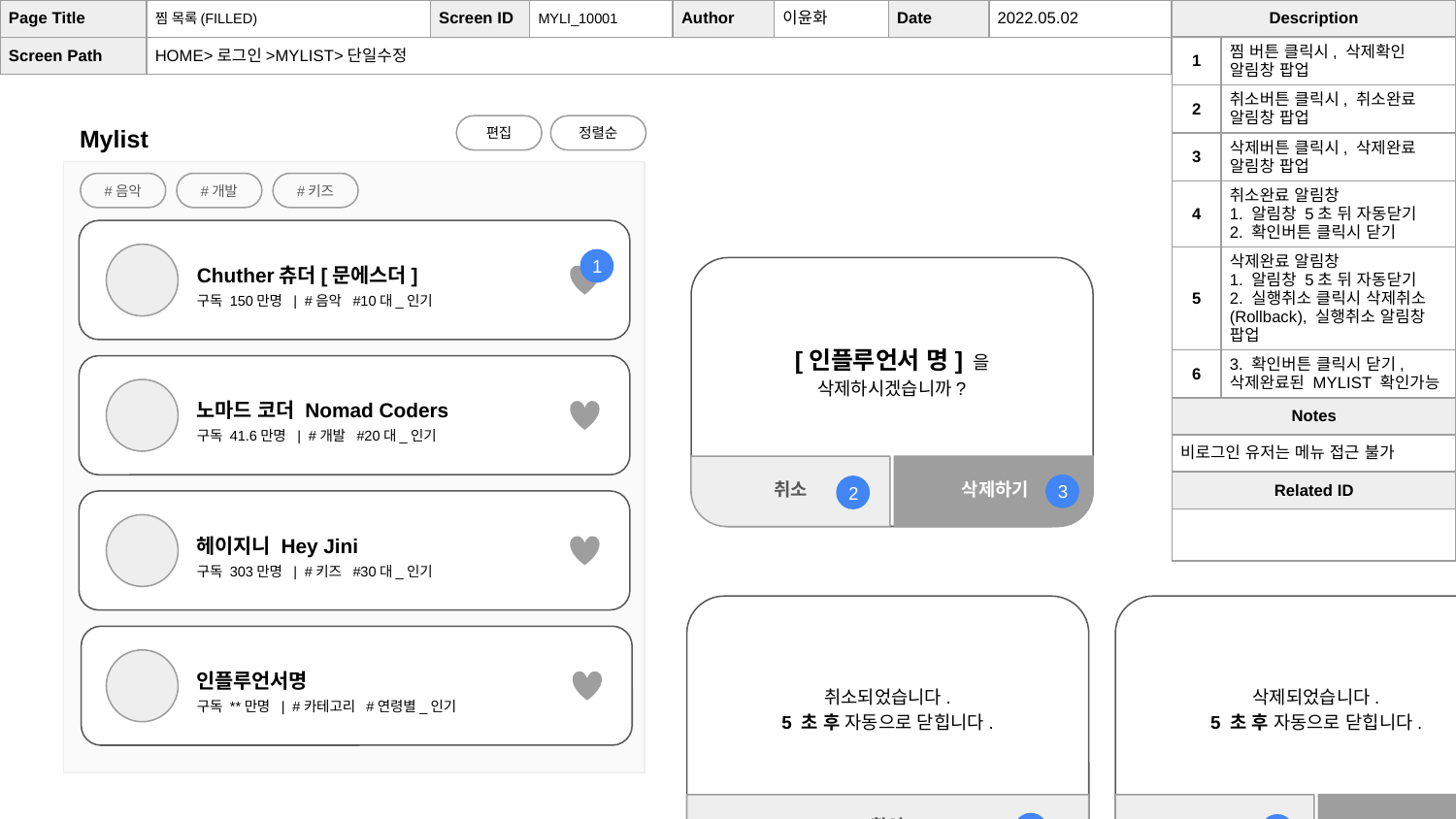

| Page Title | 찜 목록(FILLED) | Screen ID | MYLI\_10001 | Author | 이윤화 | Date | 2022.05.02 |
| --- | --- | --- | --- | --- | --- | --- | --- |
| Screen Path | HOME>로그인>MYLIST>단일수정 |  |  |  |  |  |  |
| Description |  |
| --- | --- |
| 1 | 찜 버튼 클릭시, 삭제확인 알림창 팝업 |
| 2 | 취소버튼 클릭시, 취소완료 알림창 팝업 |
| 3 | 삭제버튼 클릭시, 삭제완료 알림창 팝업 |
| 4 | 취소완료 알림창 1. 알림창 5초 뒤 자동닫기 2. 확인버튼 클릭시 닫기 |
| 5 | 삭제완료 알림창 1. 알림창 5초 뒤 자동닫기 2. 실행취소 클릭시 삭제취소(Rollback), 실행취소 알림창 팝업 |
| 6 | 3. 확인버튼 클릭시 닫기, 삭제완료된 MYLIST 확인가능 |
| Notes |  |
| 비로그인 유저는 메뉴 접근 불가 |  |
| Related ID |  |
|  |  |
편집
정렬순
Mylist

#음악
#개발
#키즈

Chuther츄더[문에스더]
구독 150만명  |  #음악  #10대_인기

1

[인플루언서 명] 을
삭제하시겠습니까?

노마드 코더 Nomad Coders
구독 41.6만명  |  #개발  #20대_인기

취소
삭제하기
3
2

헤이지니 Hey Jini
구독 303만명  |  #키즈  #30대_인기

인플루언서명
구독 **만명  |  #카테고리  #연령별_인기

취소되었습니다.
5 초 후 자동으로 닫힙니다.
삭제되었습니다.
5 초 후 자동으로 닫힙니다.

확인
실행취소
확인
4
6
5